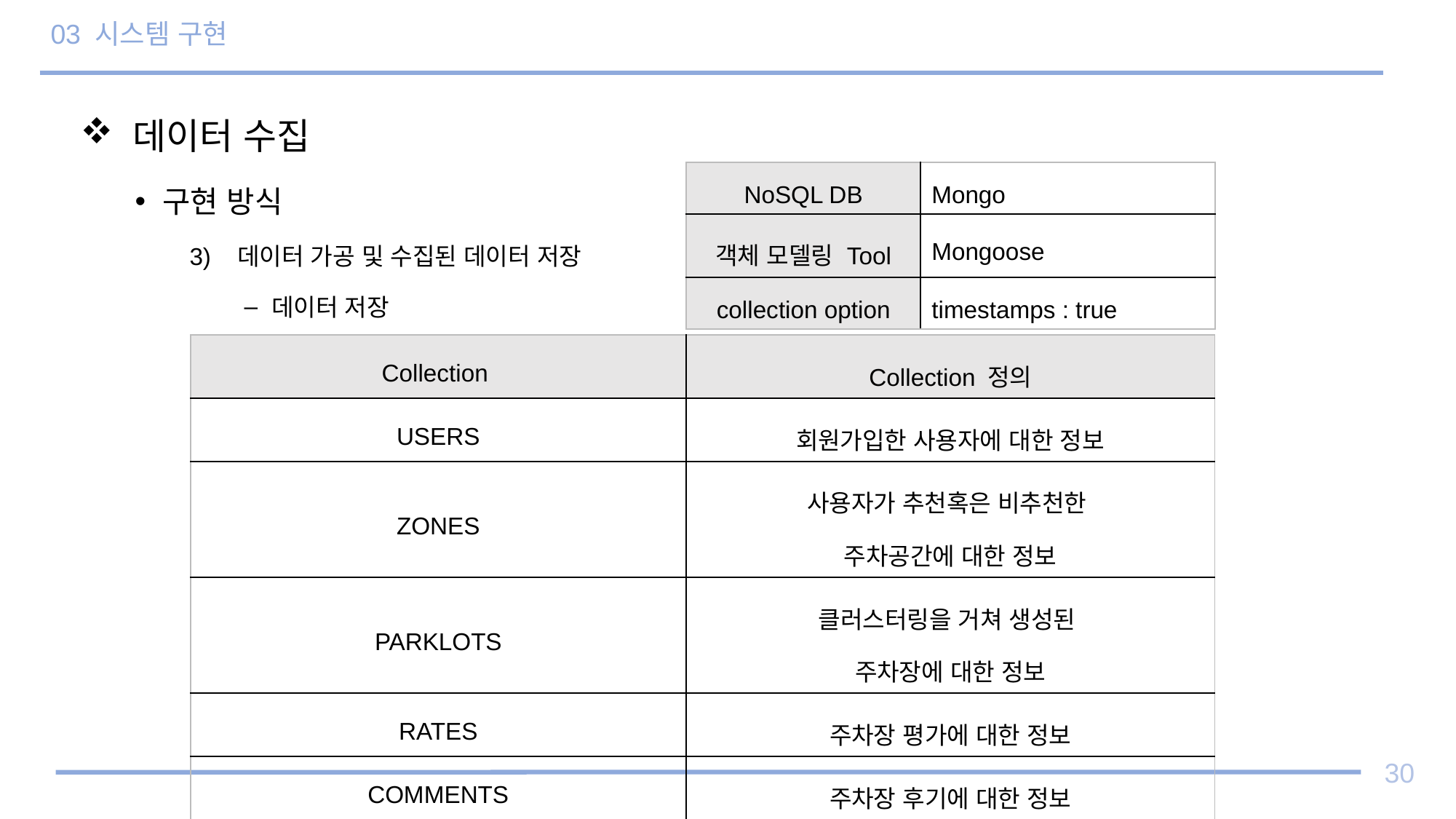

# 03 시스템 구현
 데이터 수집
구현 방식
데이터 가공 및 수집된 데이터 저장
데이터 저장
| NoSQL DB | Mongo |
| --- | --- |
| 객체 모델링 Tool | Mongoose |
| collection option | timestamps : true |
| Collection | Collection 정의 |
| --- | --- |
| USERS | 회원가입한 사용자에 대한 정보 |
| ZONES | 사용자가 추천혹은 비추천한 주차공간에 대한 정보 |
| PARKLOTS | 클러스터링을 거쳐 생성된 주차장에 대한 정보 |
| RATES | 주차장 평가에 대한 정보 |
| COMMENTS | 주차장 후기에 대한 정보 |
30